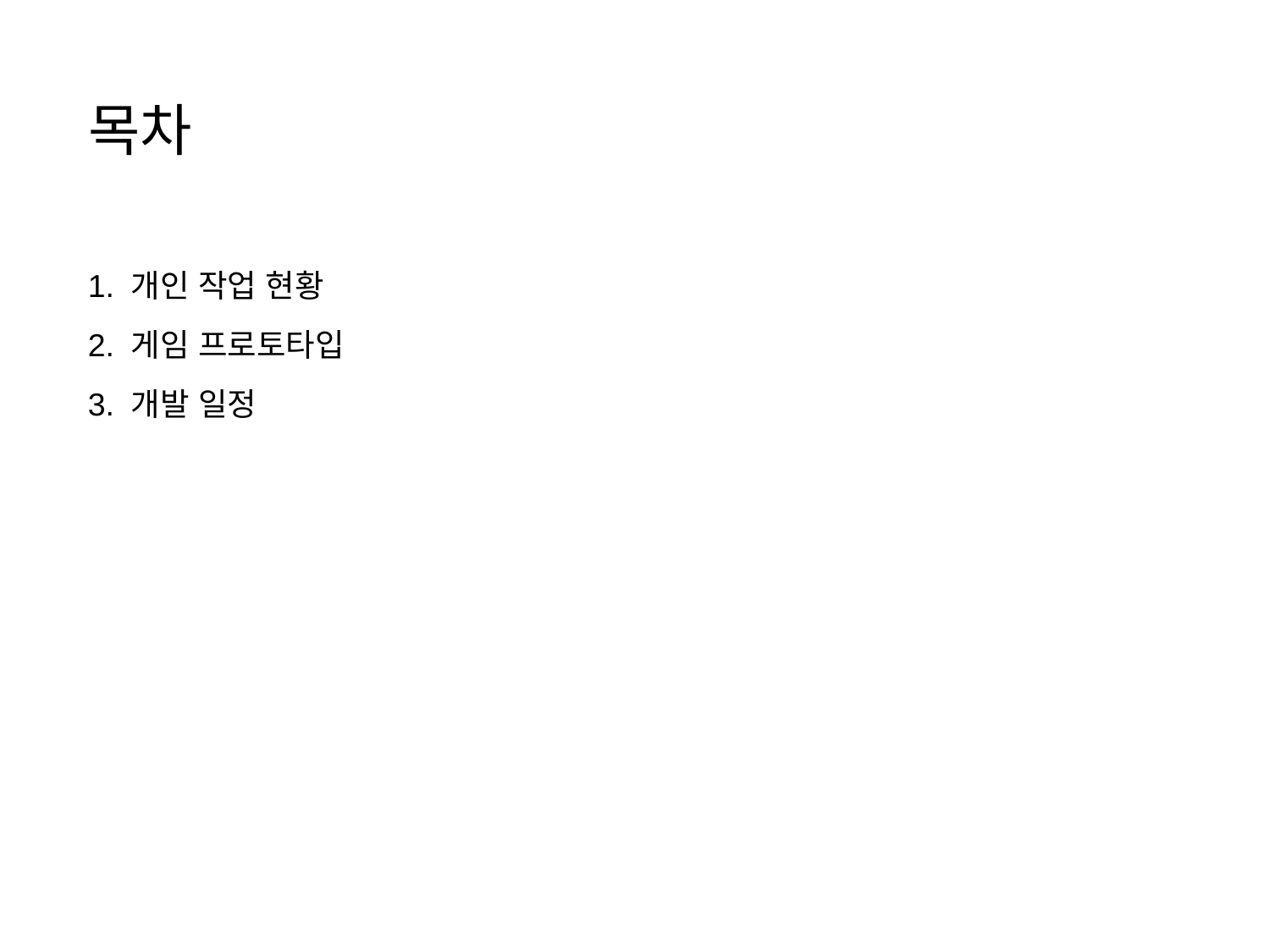

목차
1. 개인 작업 현황
2. 게임 프로토타입
3. 개발 일정